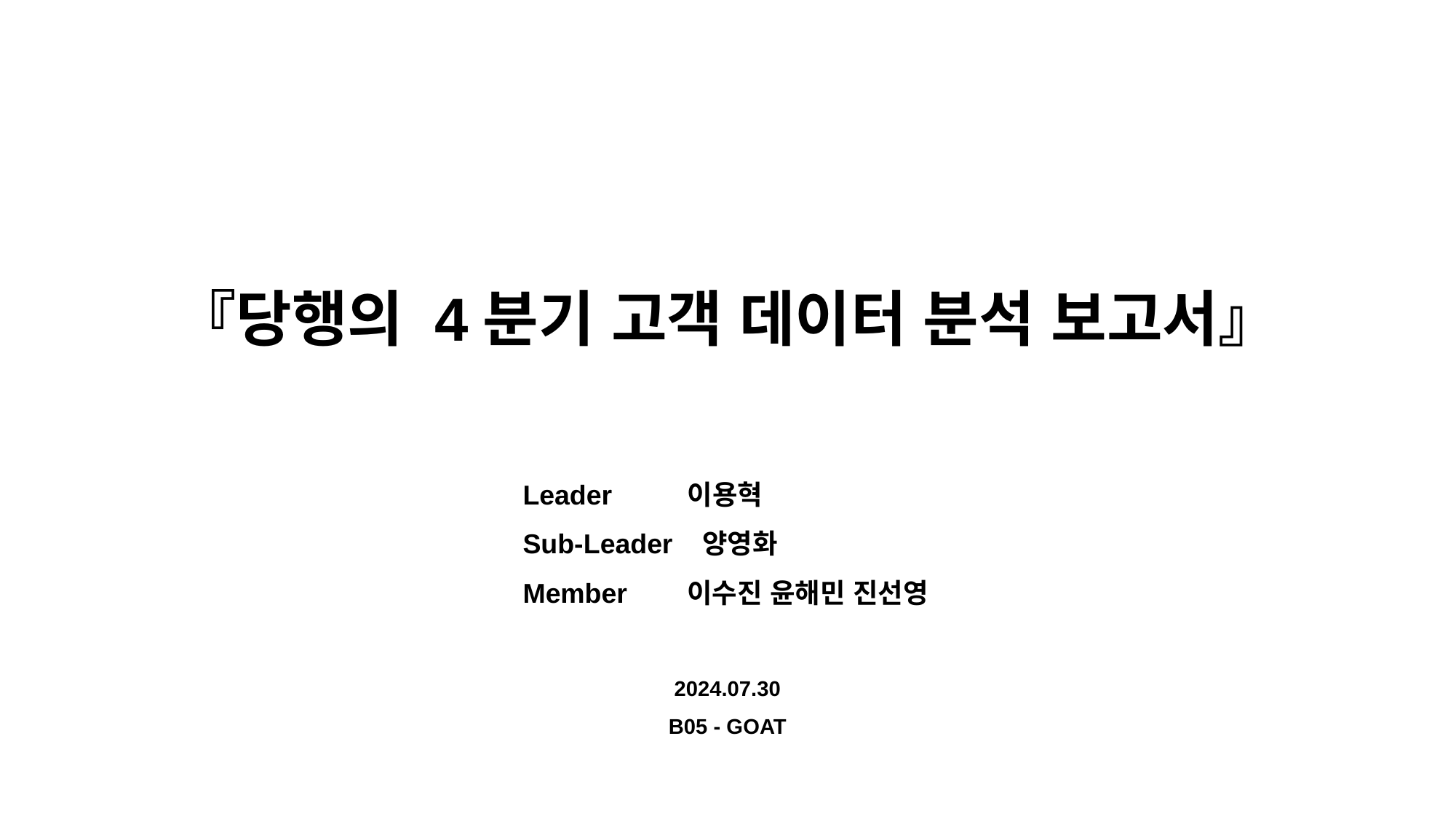

『당행의 4분기 고객 데이터 분석 보고서』
Leader         이용혁
Sub-Leader   양영화
Member       이수진 윤해민 진선영
2024.07.30
B05 - GOAT